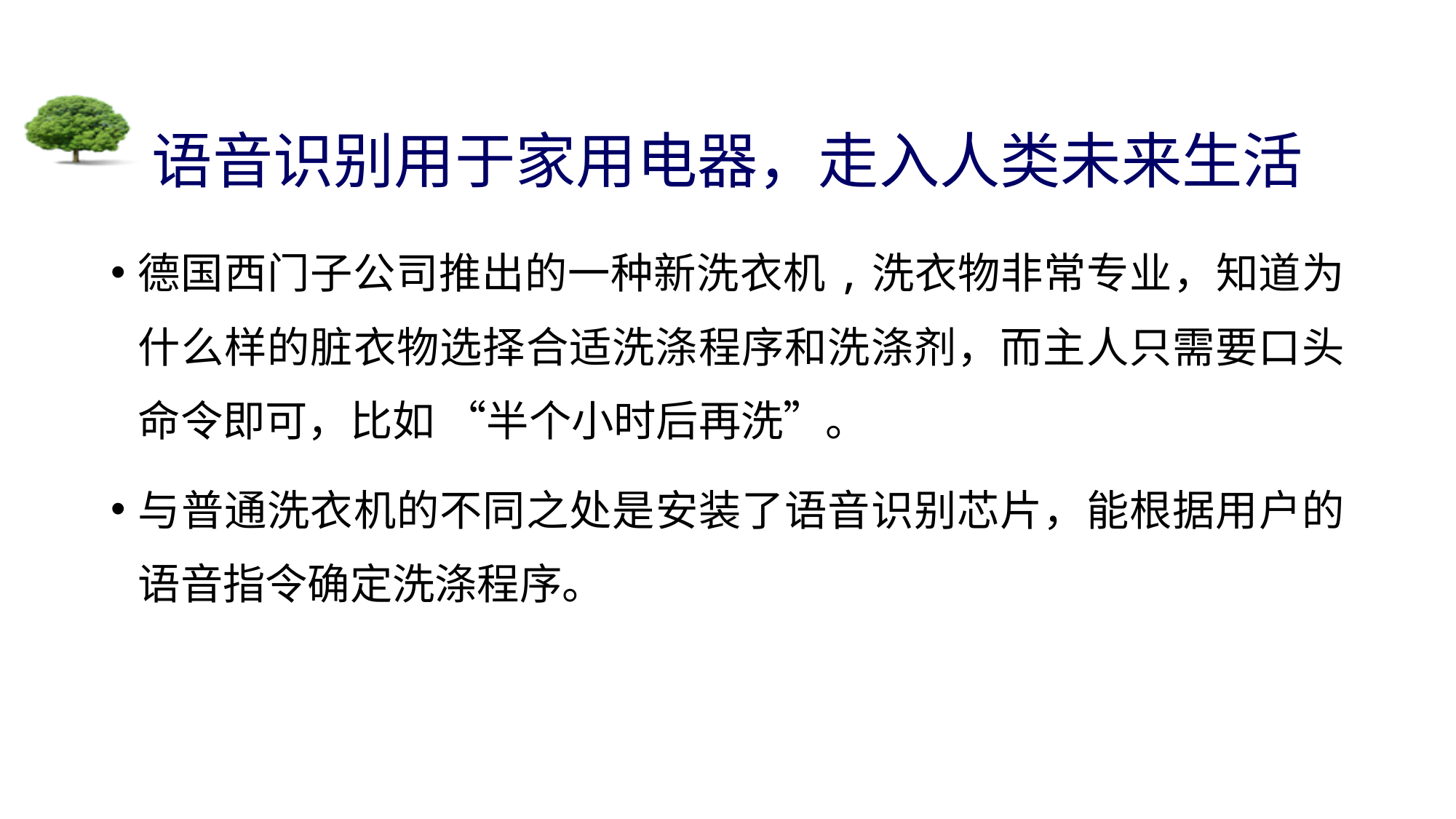

# 语音识别用于家用电器，走入人类未来生活
德国西门子公司推出的一种新洗衣机,洗衣物非常专业，知道为什么样的脏衣物选择合适洗涤程序和洗涤剂，而主人只需要口头命令即可，比如 “半个小时后再洗”。
与普通洗衣机的不同之处是安装了语音识别芯片，能根据用户的语音指令确定洗涤程序。